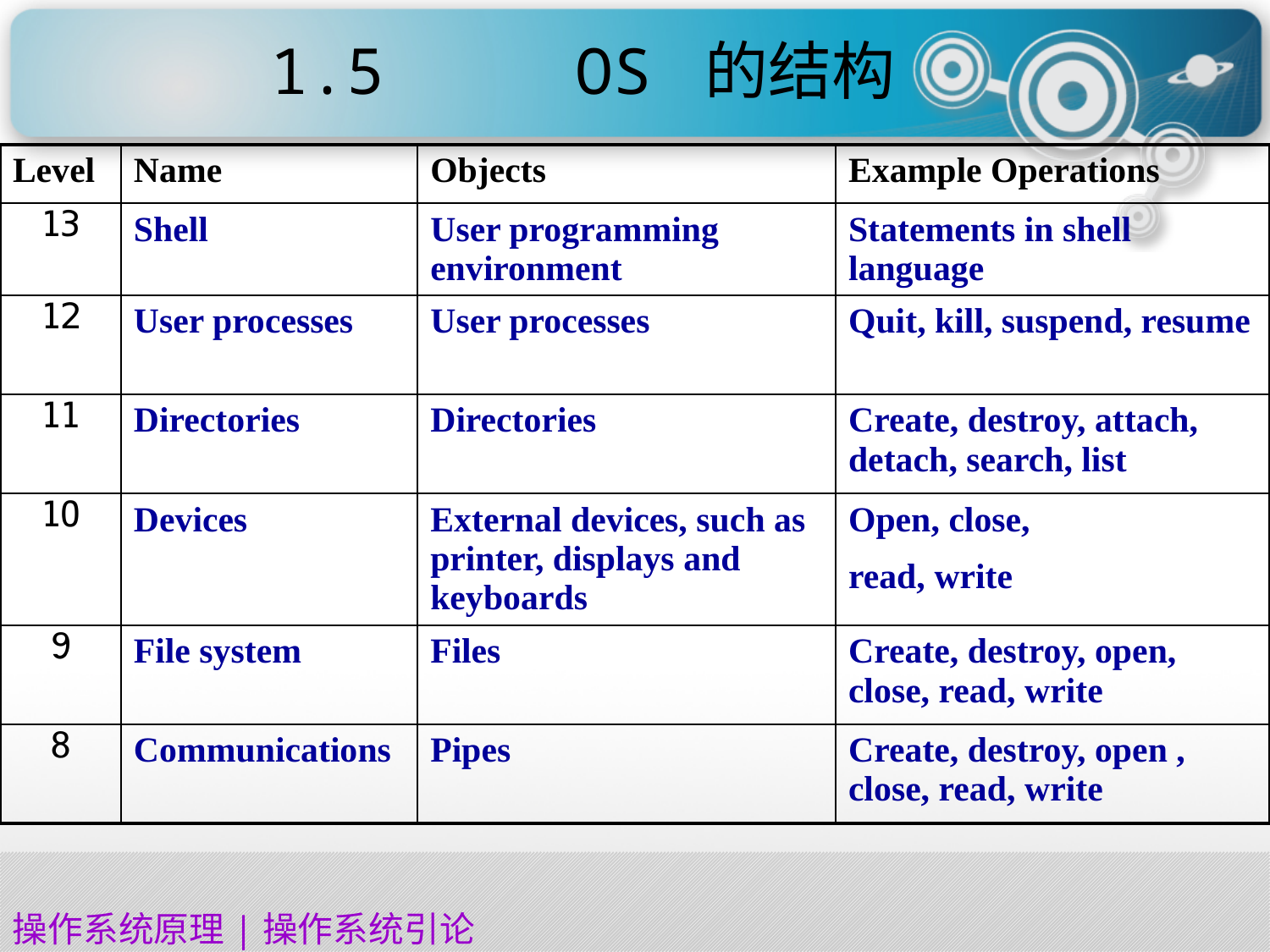

1.5     OS 的结构

| Level | Name | Objects | Example Operations |
| --- | --- | --- | --- |
| 13 | Shell | User programming environment | Statements in shell language |
| 12 | User processes | User processes | Quit, kill, suspend, resume |
| 11 | Directories | Directories | Create, destroy, attach, detach, search, list |
| 10 | Devices | External devices, such as printer, displays and keyboards | Open, close, read, write |
| 9 | File system | Files | Create, destroy, open, close, read, write |
| 8 | Communications | Pipes | Create, destroy, open , close, read, write |
操作系统原理|操作系统引论